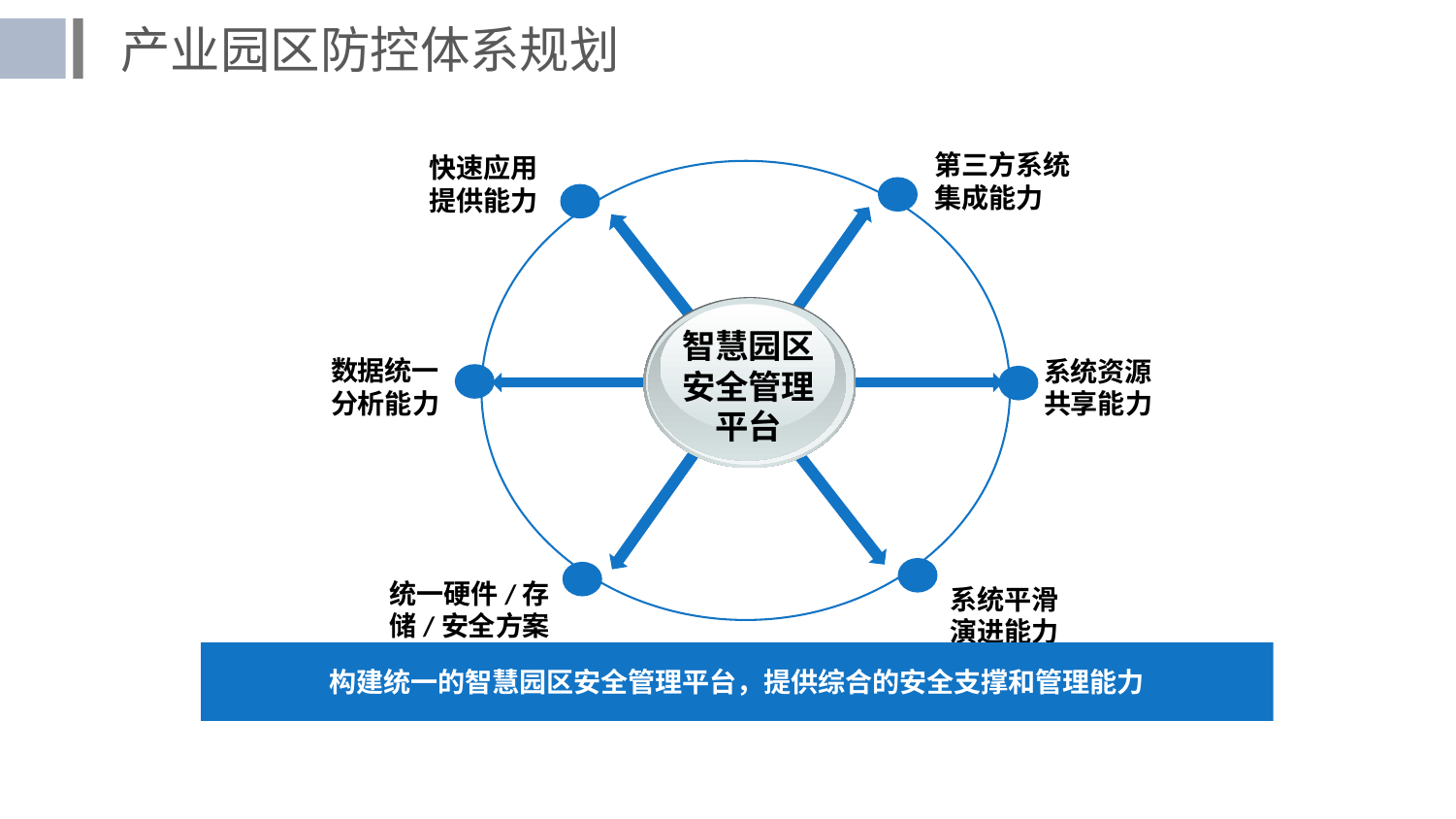

产业园区防控体系规划
第三方系统集成能力
快速应用提供能力

智慧园区安全管理平台
数据统一分析能力
系统资源共享能力

统一硬件/存储/安全方案
系统平滑演进能力
构建统一的智慧园区安全管理平台，提供综合的安全支撑和管理能力